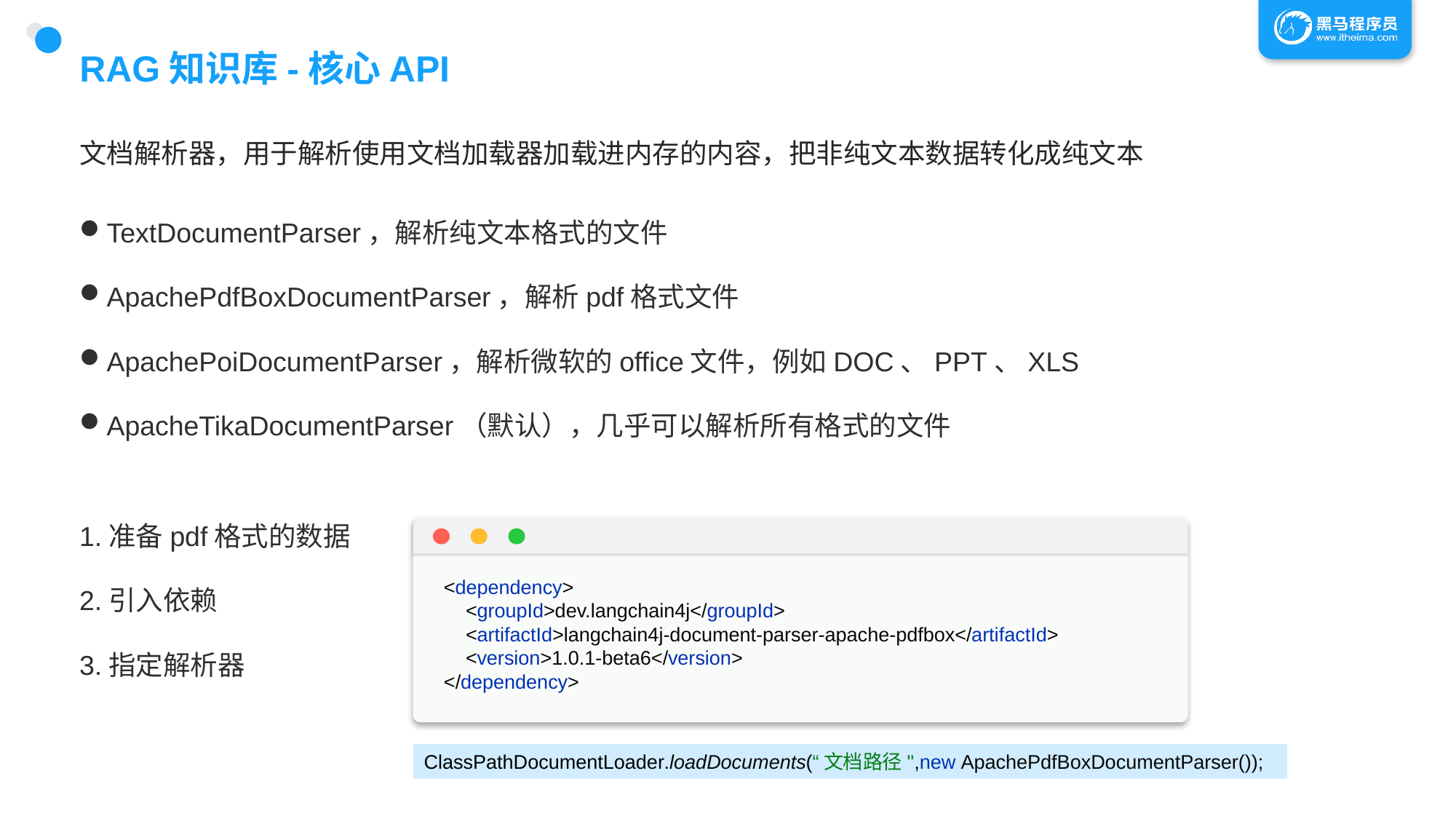

# RAG知识库-核心API
文档解析器，用于解析使用文档加载器加载进内存的内容，把非纯文本数据转化成纯文本
TextDocumentParser，解析纯文本格式的文件
ApachePdfBoxDocumentParser，解析pdf格式文件
ApachePoiDocumentParser，解析微软的office文件，例如DOC、PPT、XLS
ApacheTikaDocumentParser（默认），几乎可以解析所有格式的文件
1.准备pdf格式的数据
2.引入依赖
3.指定解析器

<dependency>
    <groupId>dev.langchain4j</groupId>
    <artifactId>langchain4j-document-parser-apache-pdfbox</artifactId>
    <version>1.0.1-beta6</version>
</dependency>
ClassPathDocumentLoader.loadDocuments(“文档路径",new ApachePdfBoxDocumentParser());